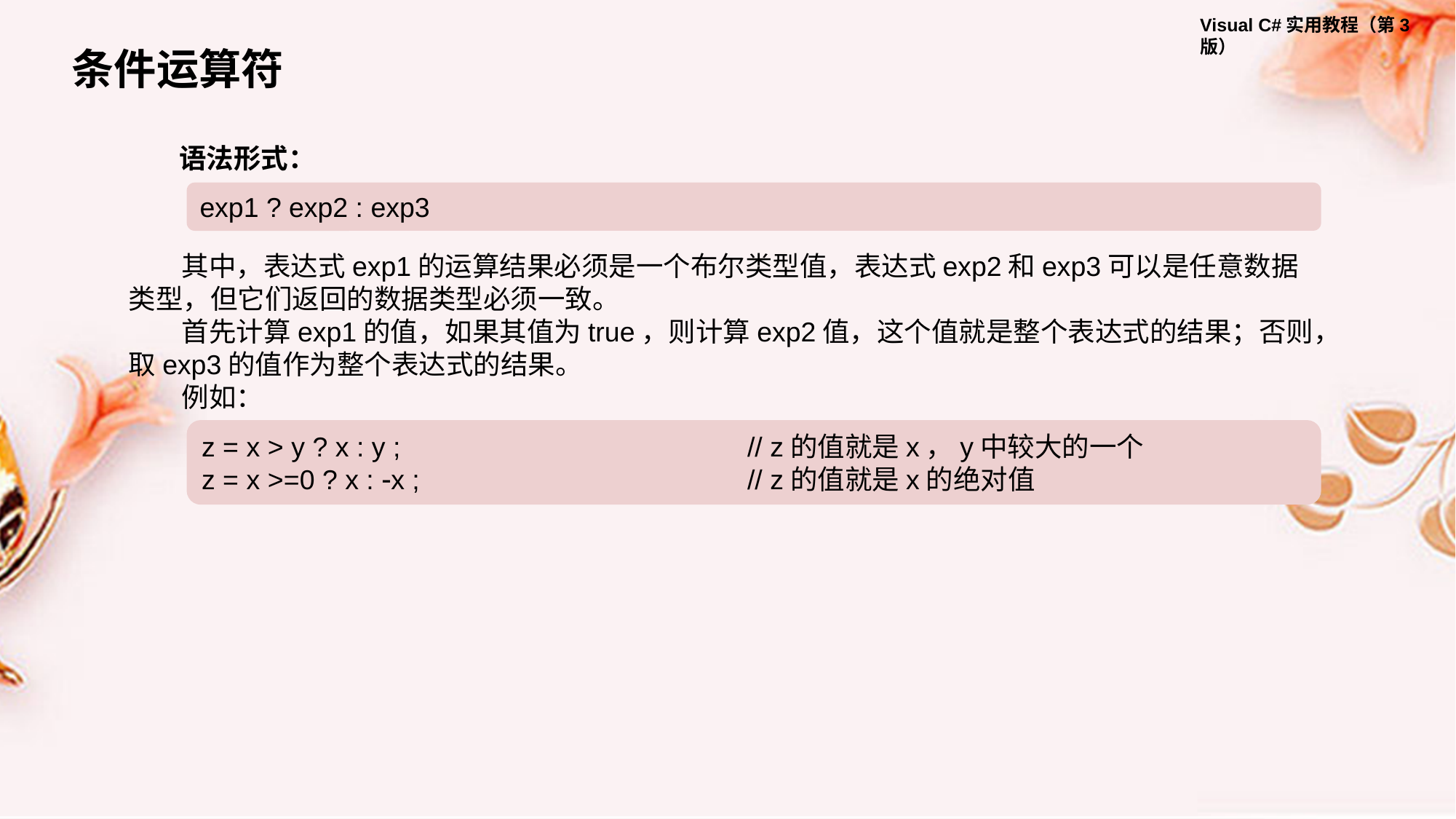

条件运算符
语法形式：
exp1 ? exp2 : exp3
其中，表达式exp1的运算结果必须是一个布尔类型值，表达式exp2和exp3可以是任意数据类型，但它们返回的数据类型必须一致。
首先计算exp1的值，如果其值为true，则计算exp2值，这个值就是整个表达式的结果；否则，取exp3的值作为整个表达式的结果。
例如：
z = x > y ? x : y ;         			// z的值就是x，y中较大的一个
z = x >=0 ? x : −x ;       			// z的值就是x的绝对值